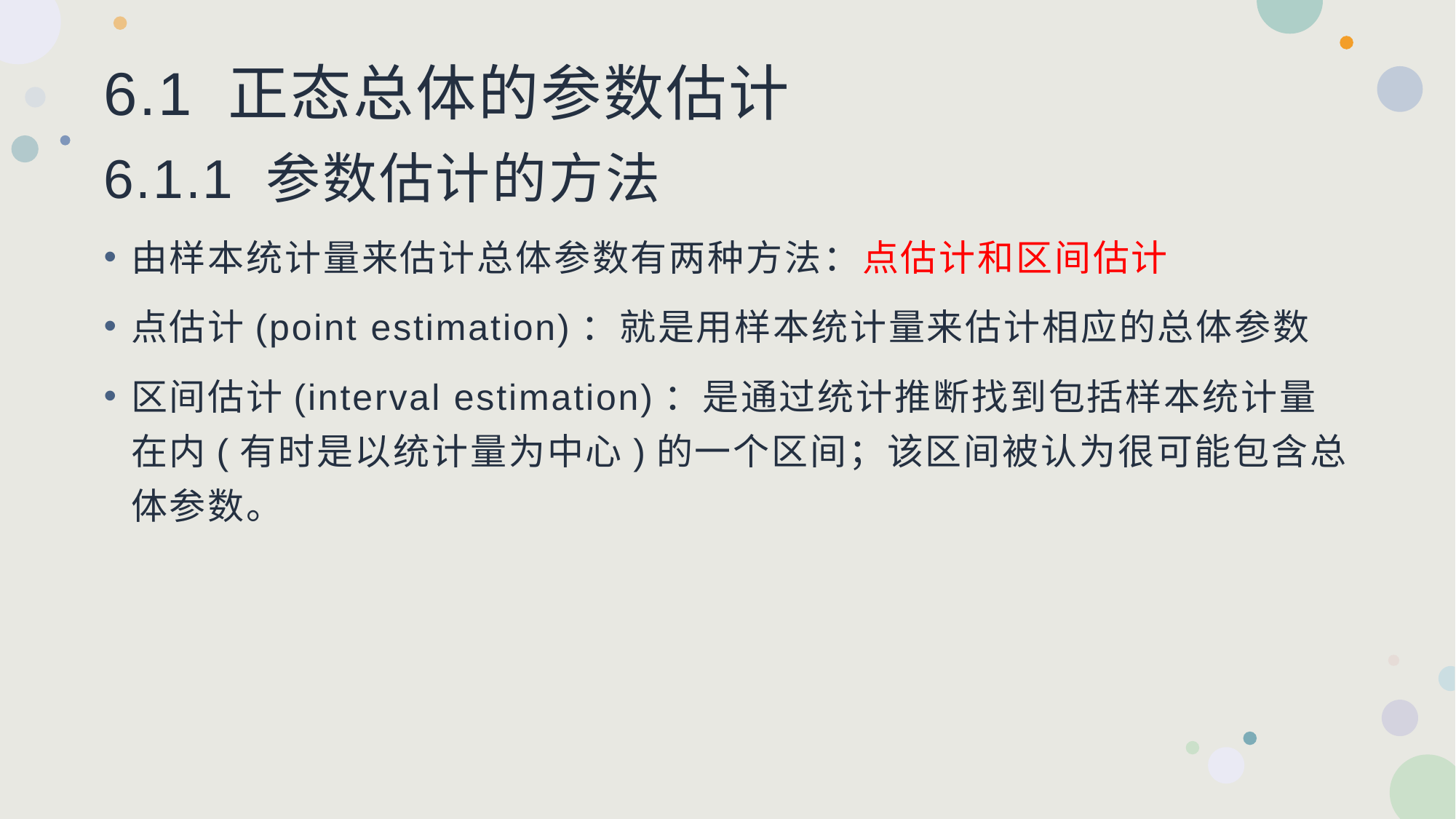

# 6.1 正态总体的参数估计 6.1.1 参数估计的方法
由样本统计量来估计总体参数有两种方法：点估计和区间估计
点估计(point estimation)：就是用样本统计量来估计相应的总体参数
区间估计(interval estimation)：是通过统计推断找到包括样本统计量在内(有时是以统计量为中心)的一个区间；该区间被认为很可能包含总体参数。